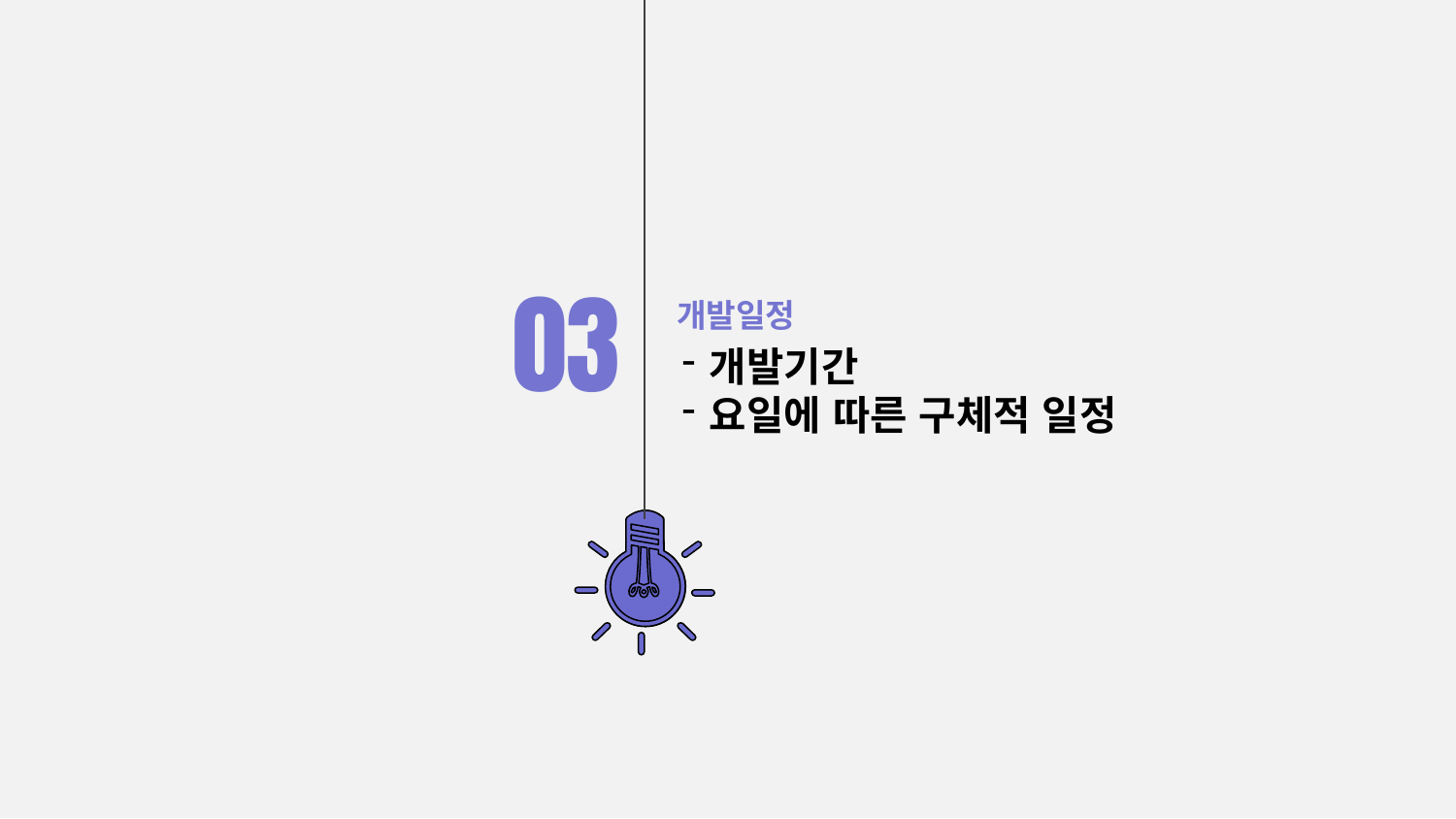

03
개발일정
개발기간
요일에 따른 구체적 일정